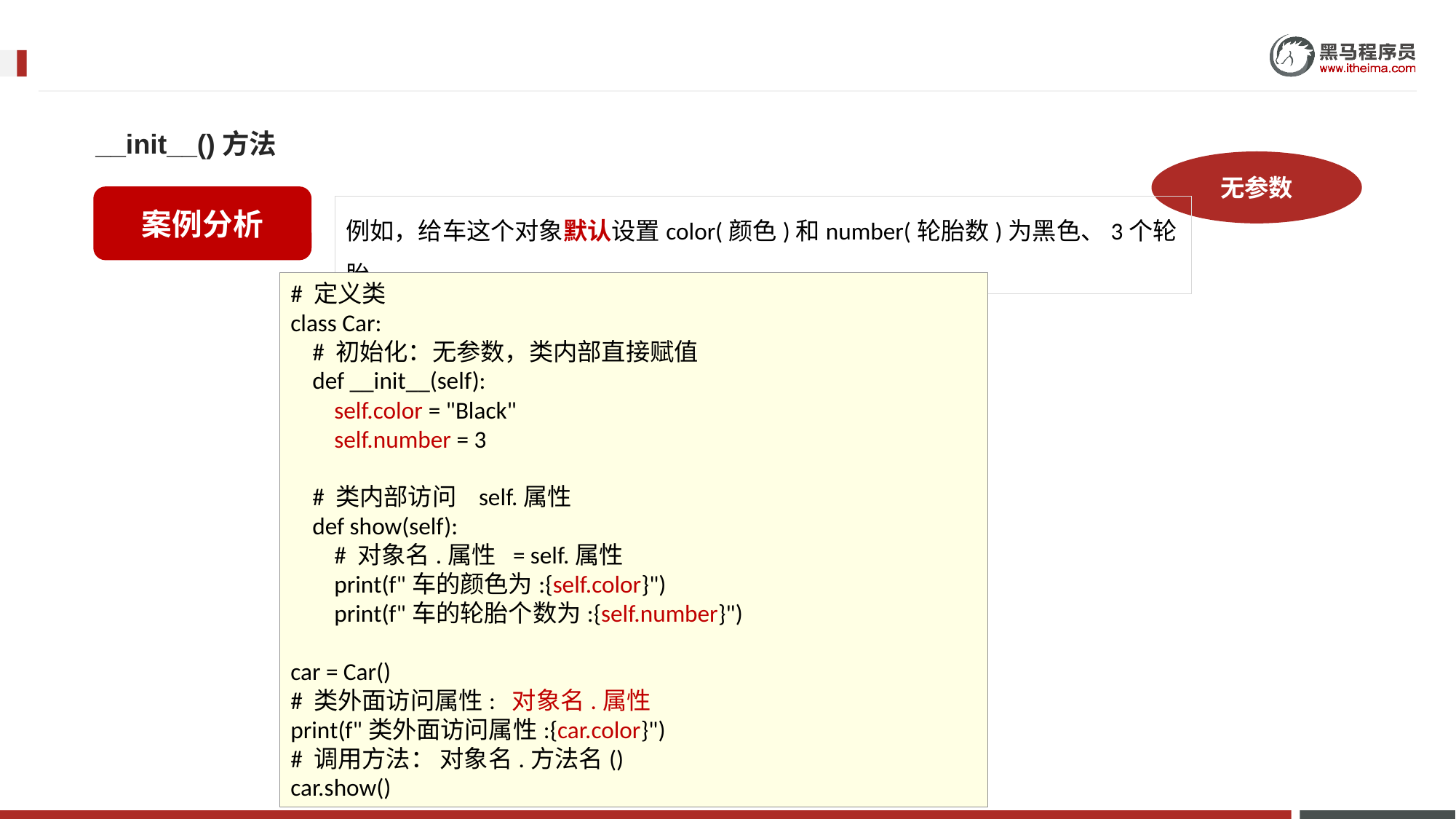

__init__()方法
无参数
案例分析
例如，给车这个对象默认设置color(颜色)和number(轮胎数)为黑色、3个轮胎。
# 定义类
class Car:
    # 初始化：无参数，类内部直接赋值
    def __init__(self):
        self.color = "Black"
        self.number = 3

    # 类内部访问   self.属性
    def show(self):
        # 对象名.属性  = self.属性
        print(f"车的颜色为:{self.color}")
        print(f"车的轮胎个数为:{self.number}")

car = Car()
# 类外面访问属性:  对象名.属性
print(f"类外面访问属性:{car.color}")
# 调用方法： 对象名.方法名()
car.show()